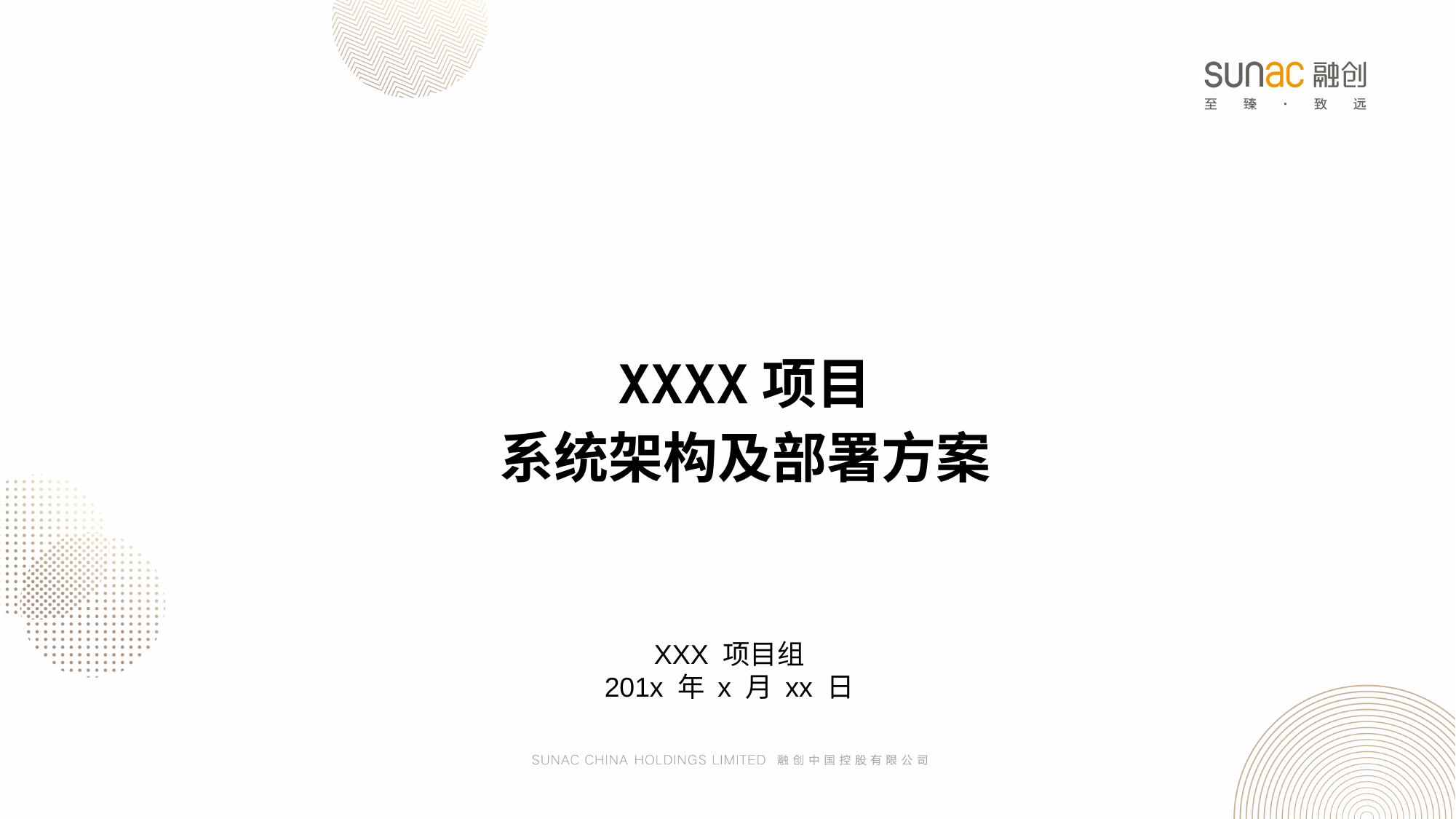

XXXX项目
系统架构及部署方案
XXX 项目组
201x 年 x 月 xx 日